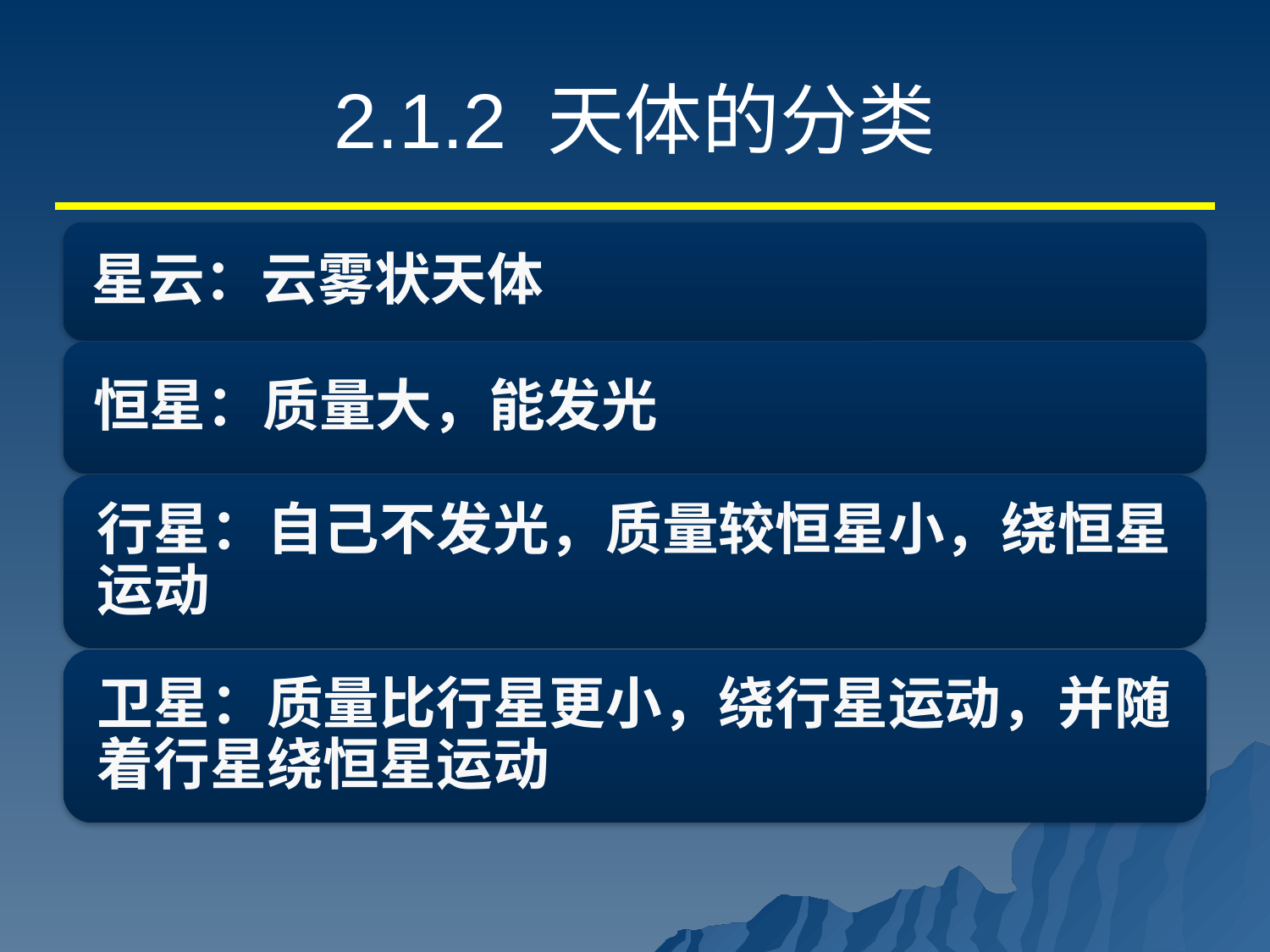

# 2.1.2 天体的分类
星云：云雾状天体
恒星：质量大，能发光
行星：自己不发光，质量较恒星小，绕恒星运动
卫星：质量比行星更小，绕行星运动，并随着行星绕恒星运动